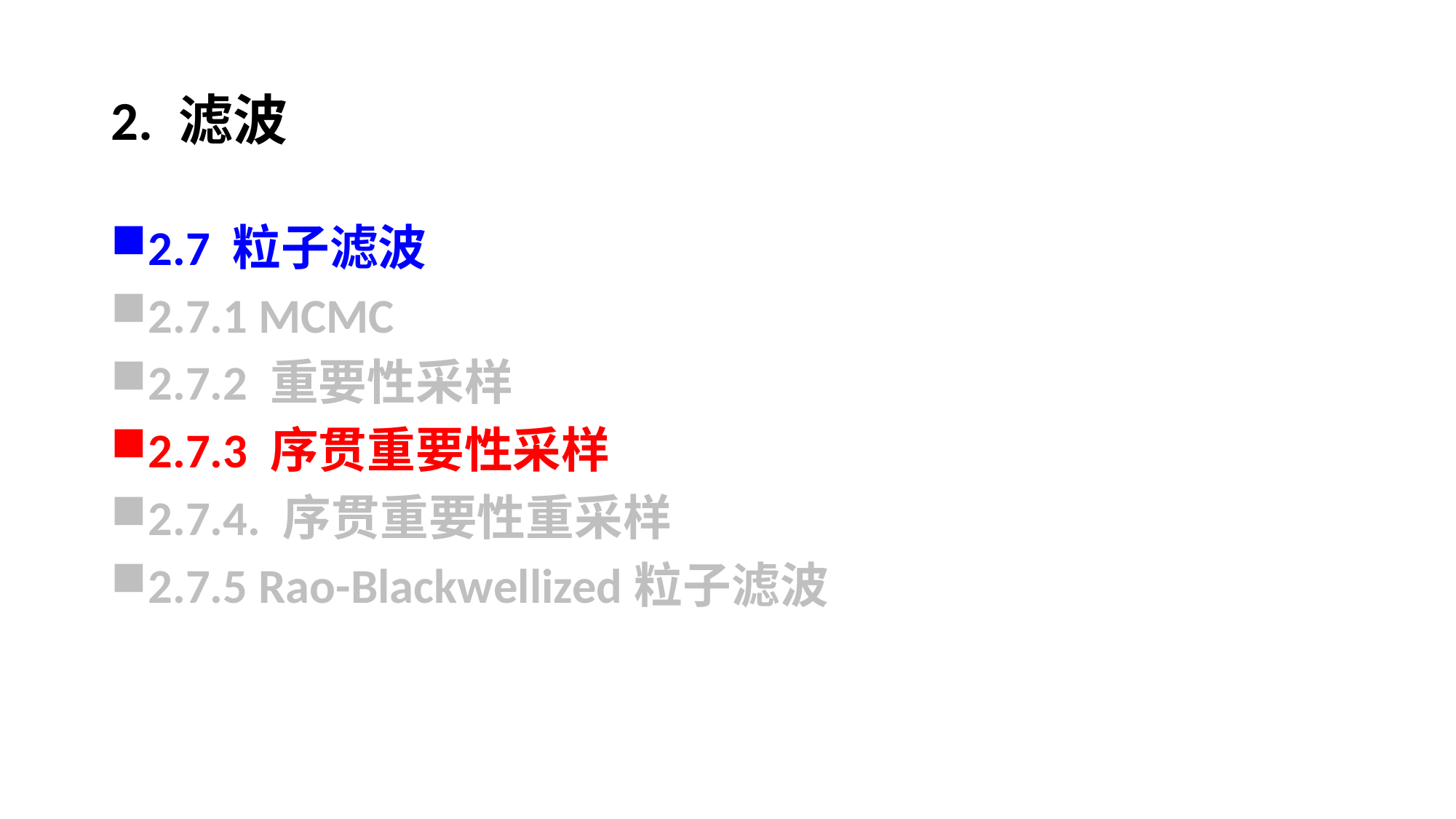

# 2. 滤波
2.7 粒子滤波
2.7.1 MCMC
2.7.2 重要性采样
2.7.3 序贯重要性采样
2.7.4. 序贯重要性重采样
2.7.5 Rao-Blackwellized粒子滤波